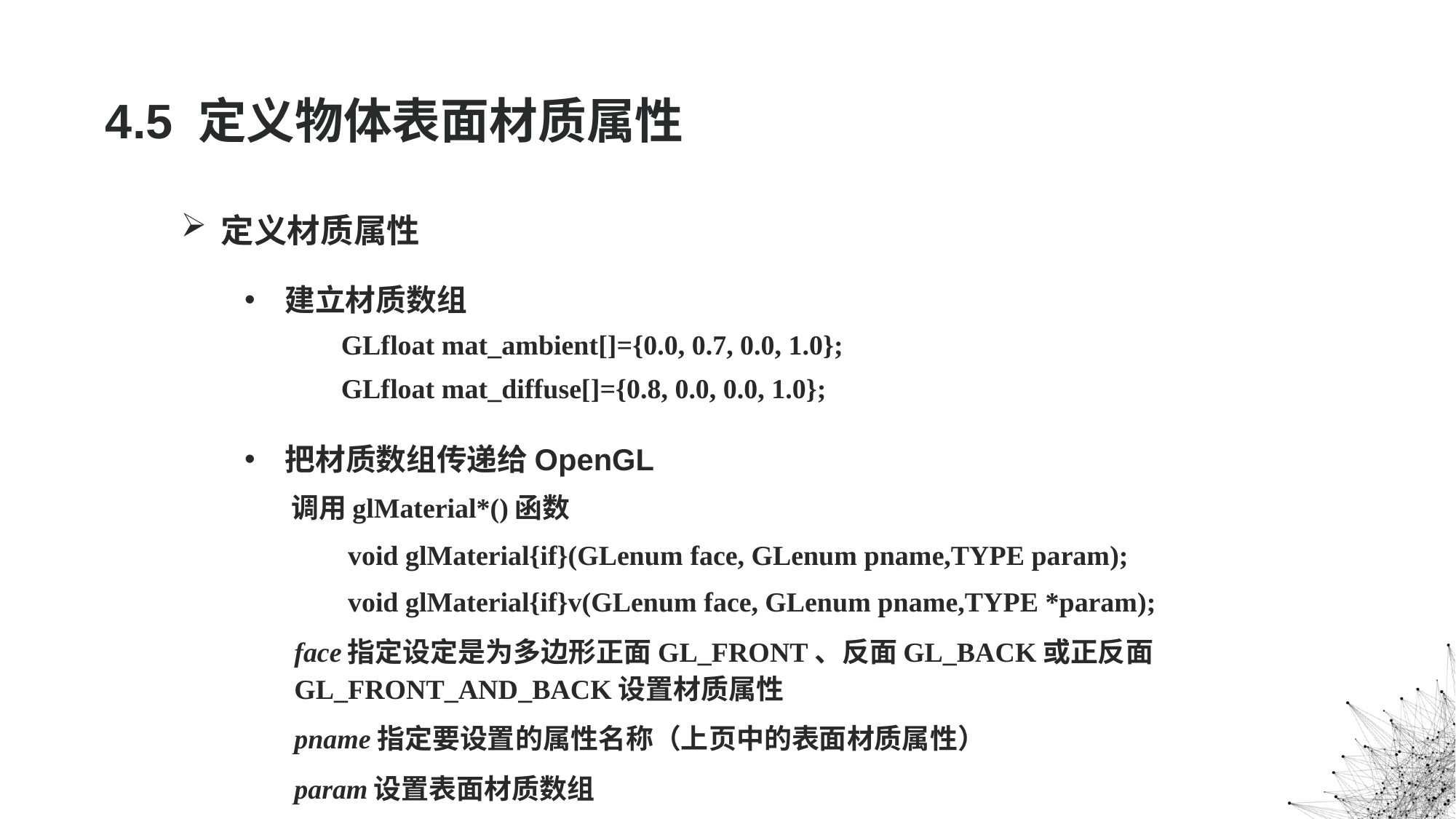

# 4.5 定义物体表面材质属性
定义材质属性
建立材质数组
 	GLfloat mat_ambient[]={0.0, 0.7, 0.0, 1.0};
 	GLfloat mat_diffuse[]={0.8, 0.0, 0.0, 1.0};
把材质数组传递给OpenGL
       调用glMaterial*()函数
void glMaterial{if}(GLenum face, GLenum pname,TYPE param);
void glMaterial{if}v(GLenum face, GLenum pname,TYPE *param);
face指定设定是为多边形正面GL_FRONT、反面GL_BACK或正反面GL_FRONT_AND_BACK设置材质属性
pname指定要设置的属性名称（上页中的表面材质属性）
param设置表面材质数组